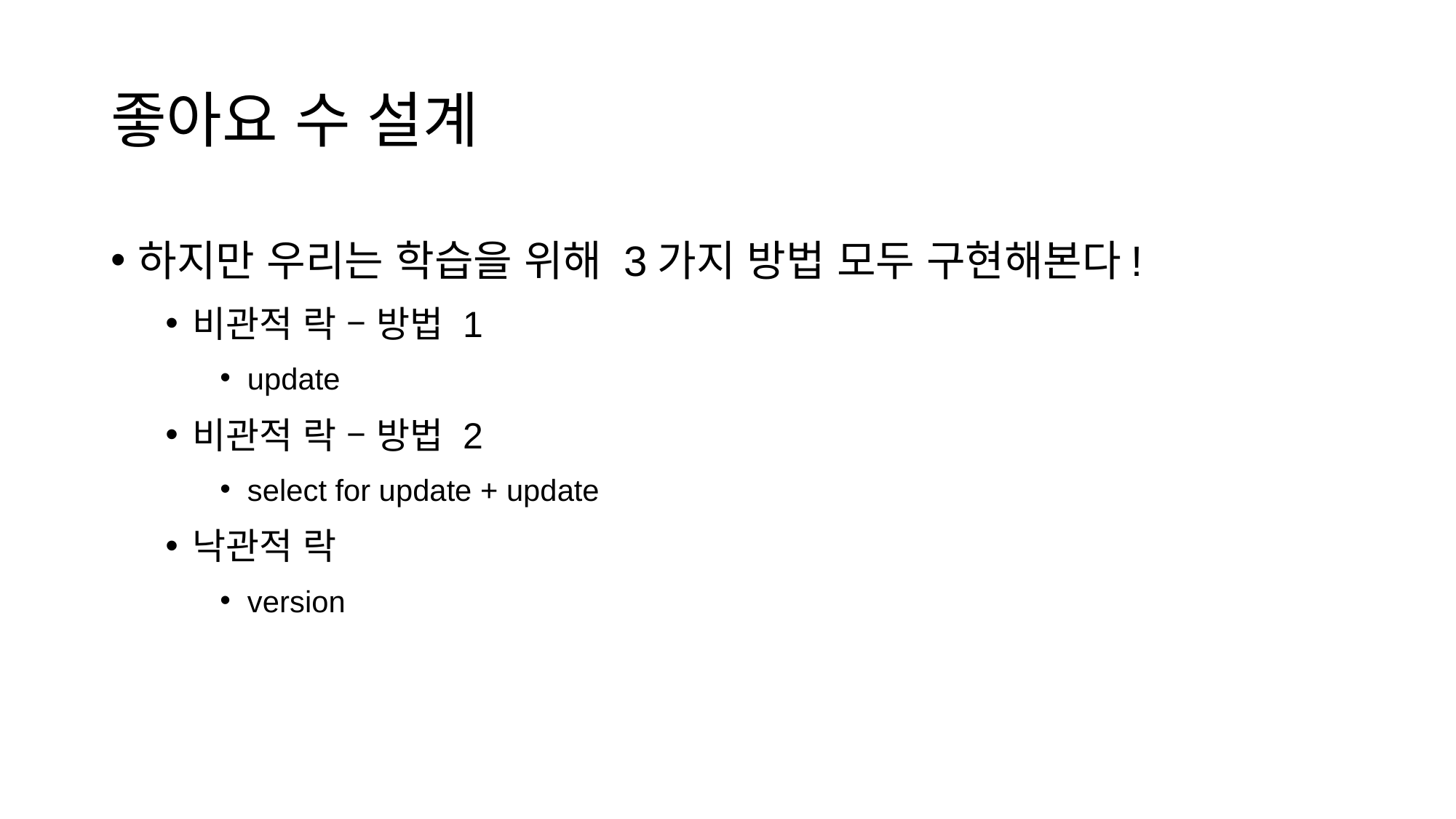

# 좋아요 수 설계
하지만 우리는 학습을 위해 3가지 방법 모두 구현해본다!
비관적 락 – 방법 1
update
비관적 락 – 방법 2
select for update + update
낙관적 락
version